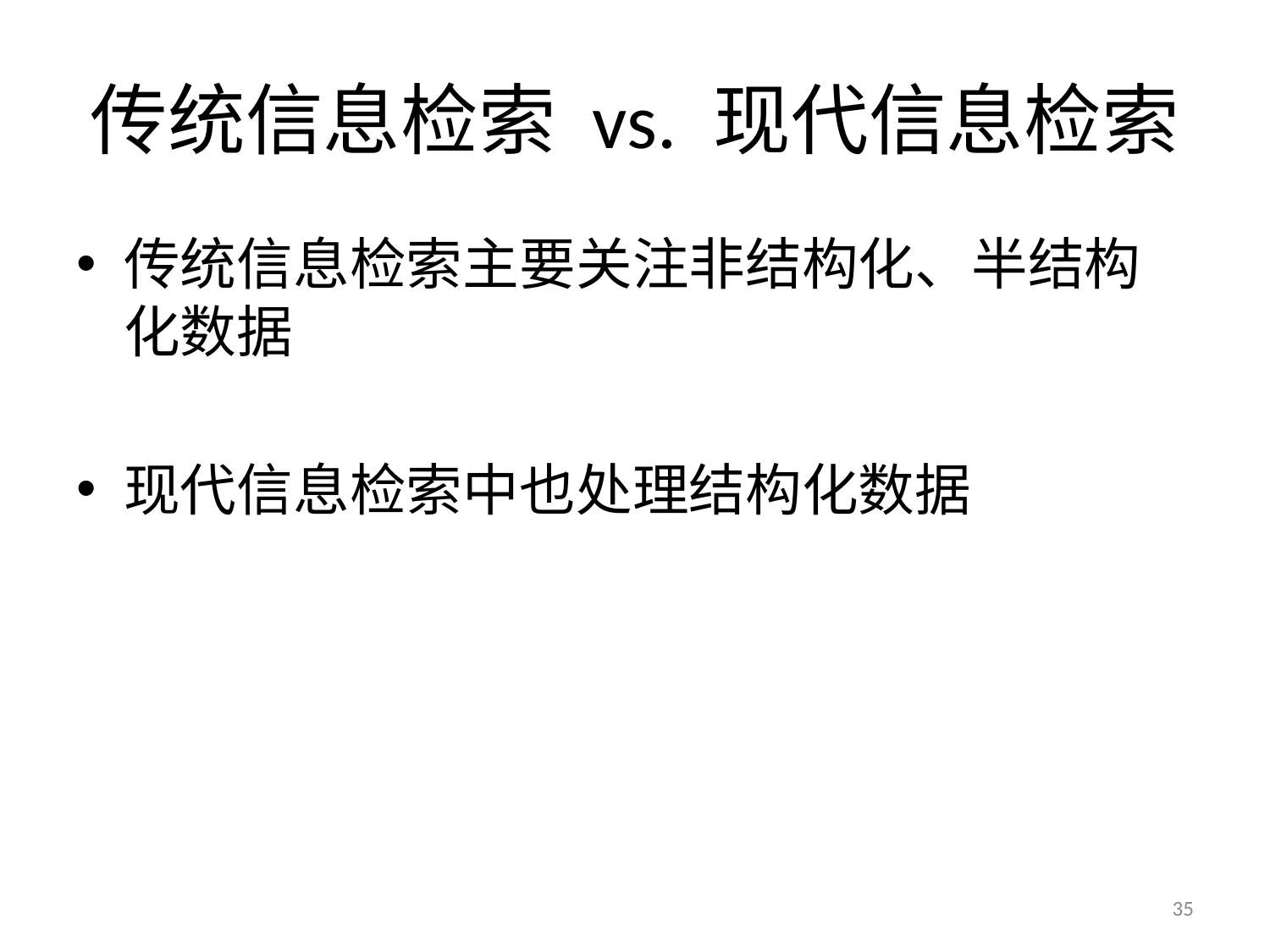

# 传统信息检索 vs. 现代信息检索
传统信息检索主要关注非结构化、半结构化数据

现代信息检索中也处理结构化数据
35